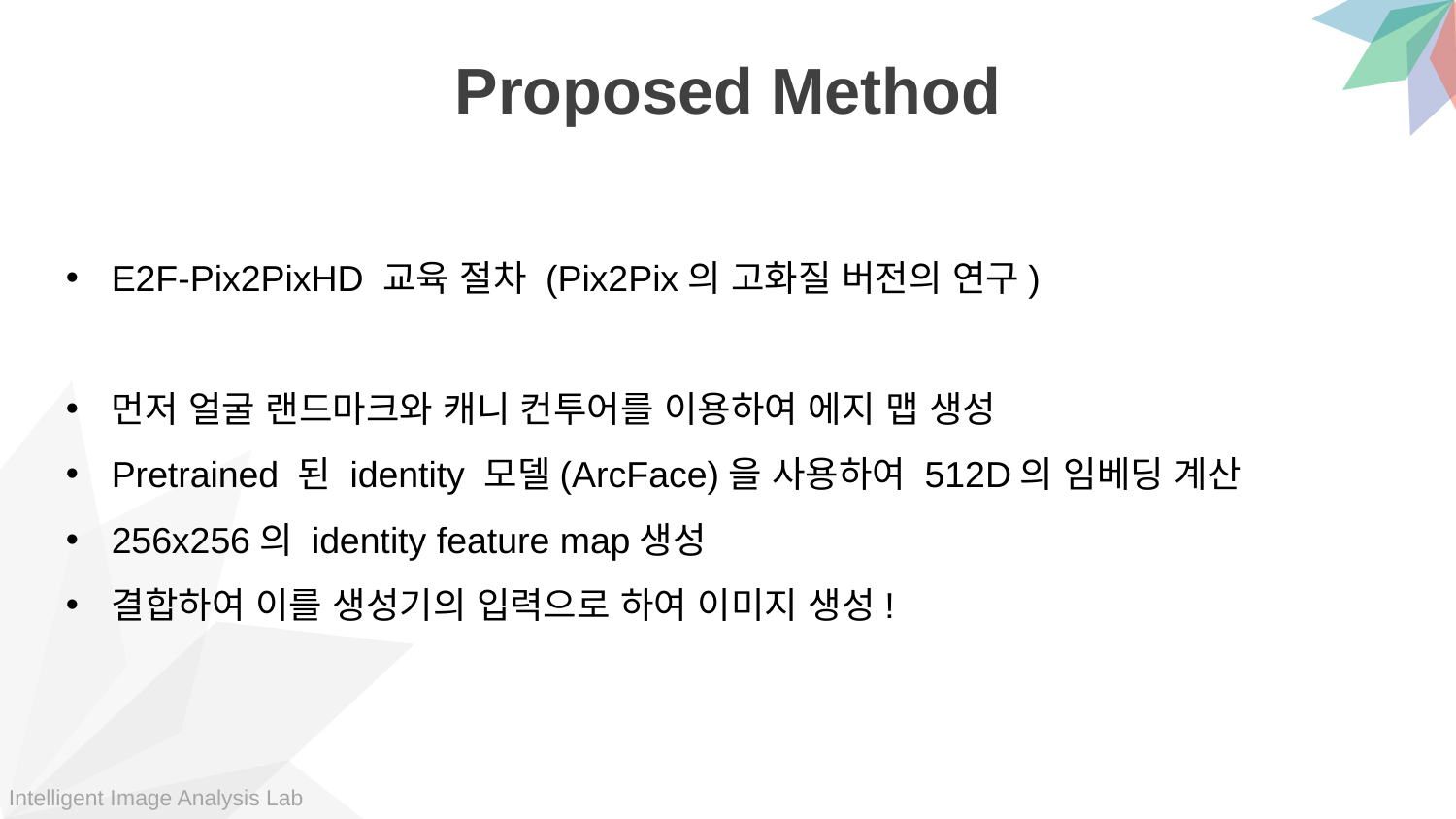

Proposed Method
E2F-Pix2PixHD 교육 절차 (Pix2Pix의 고화질 버전의 연구)

먼저 얼굴 랜드마크와 캐니 컨투어를 이용하여 에지 맵 생성
Pretrained 된 identity 모델(ArcFace)을 사용하여 512D의 임베딩 계산
256x256의 identity feature map생성
결합하여 이를 생성기의 입력으로 하여 이미지 생성!